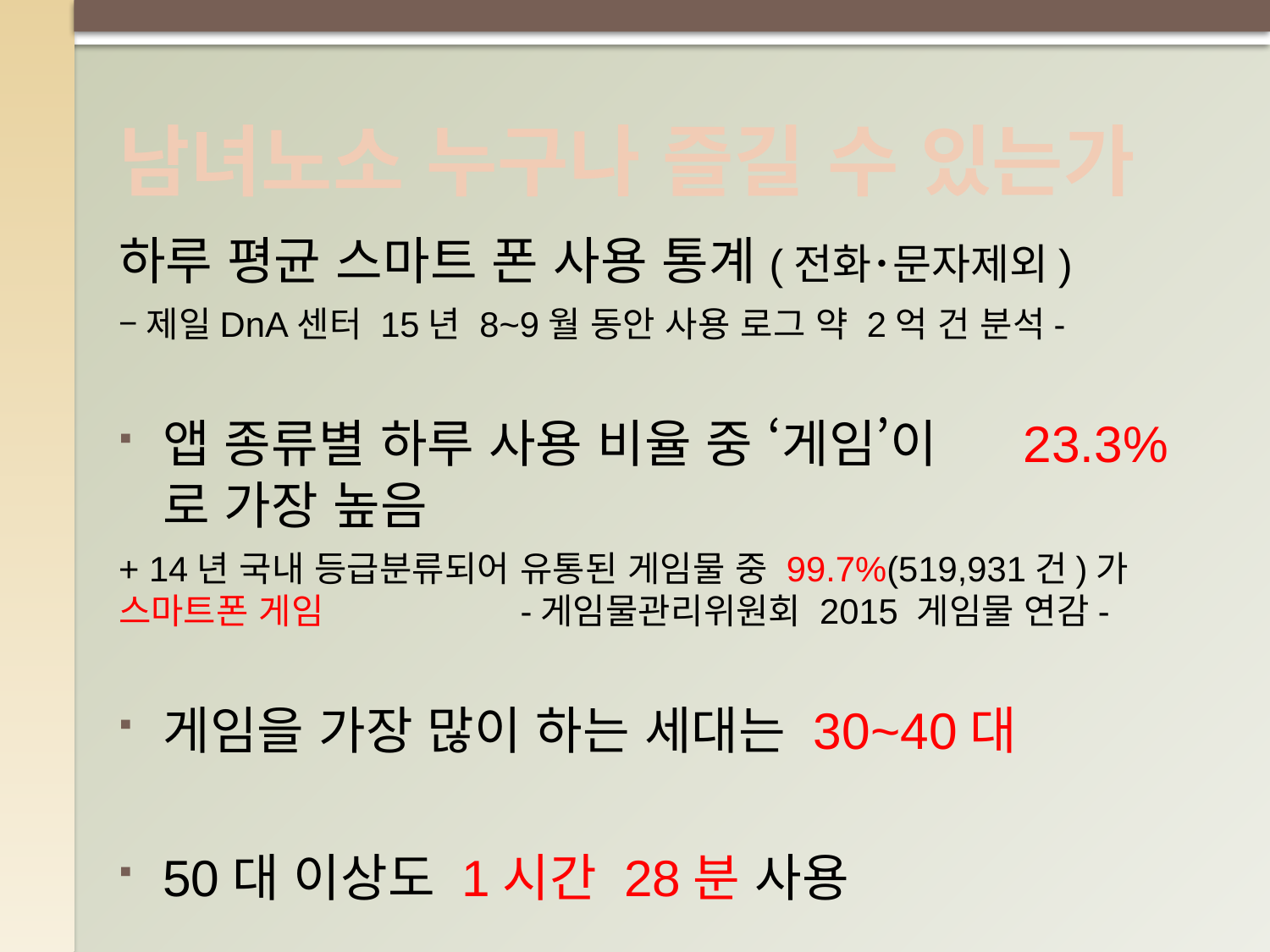

# 남녀노소 누구나 즐길 수 있는가
하루 평균 스마트 폰 사용 통계(전화･문자제외)
–제일DnA센터 15년 8~9월 동안 사용 로그 약 2억 건 분석-

앱 종류별 하루 사용 비율 중 ‘게임’이     23.3%로 가장 높음
+ 14년 국내 등급분류되어 유통된 게임물 중 99.7%(519,931건)가   스마트폰 게임	              -게임물관리위원회 2015 게임물 연감-

게임을 가장 많이 하는 세대는 30~40대

50대 이상도 1시간 28분 사용